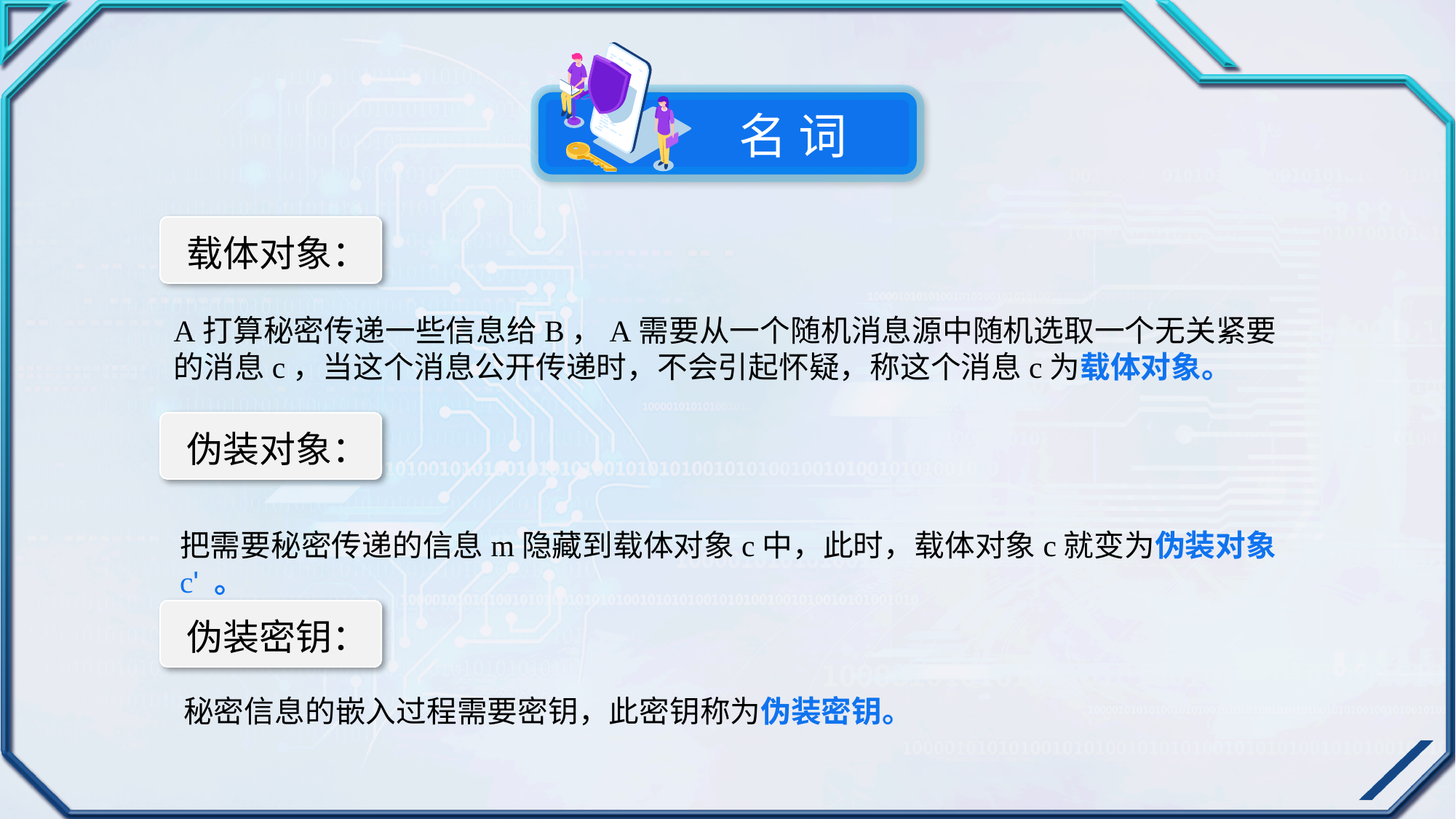

名 词

载体对象：
A打算秘密传递一些信息给B，A需要从一个随机消息源中随机选取一个无关紧要的消息c，当这个消息公开传递时，不会引起怀疑，称这个消息c为载体对象。

伪装对象：
把需要秘密传递的信息m隐藏到载体对象c中，此时，载体对象c就变为伪装对象c' 。

伪装密钥：
秘密信息的嵌入过程需要密钥，此密钥称为伪装密钥。